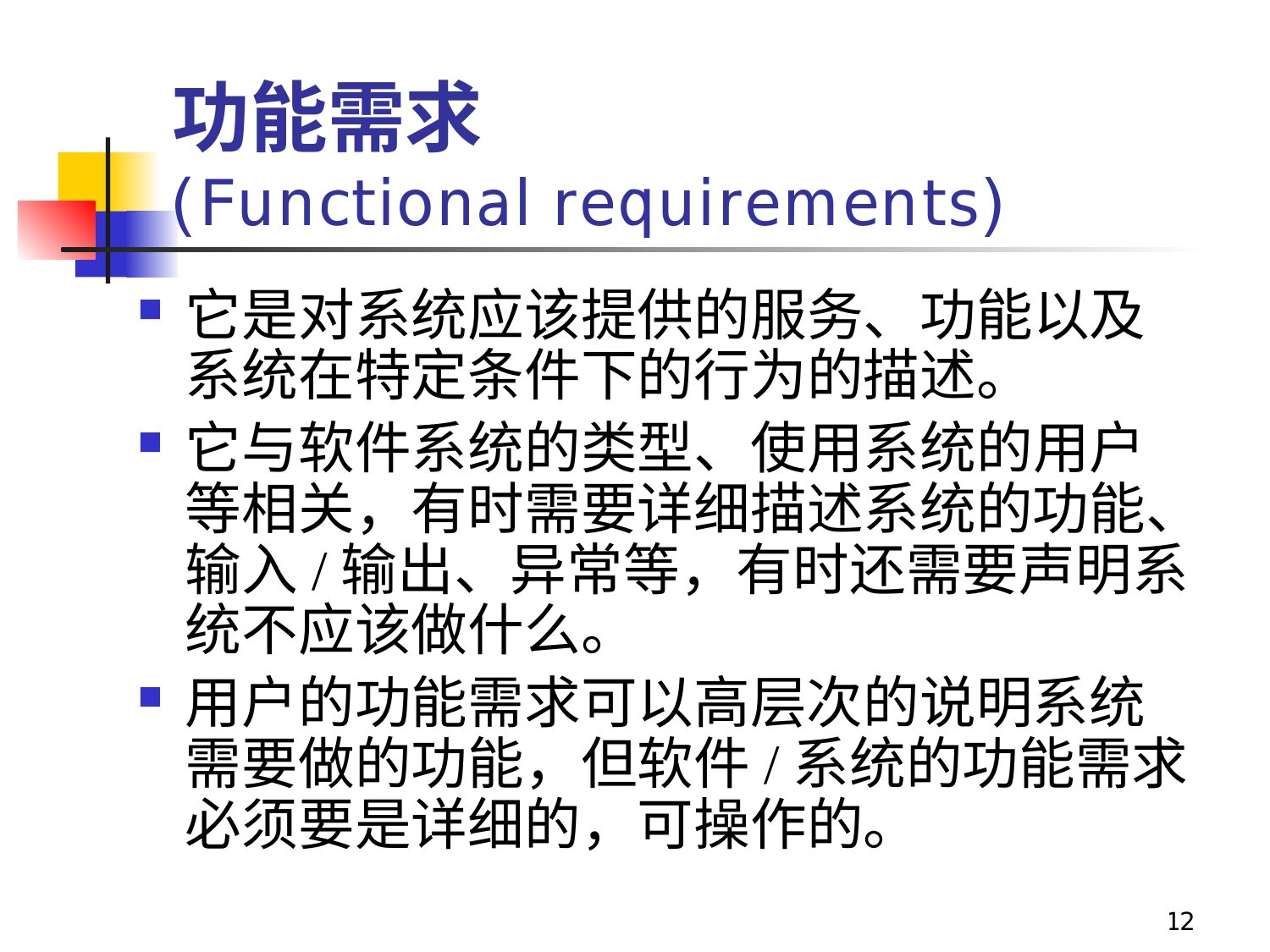

# 功能需求 (Functional requirements)
它是对系统应该提供的服务、功能以及系统在特定条件下的行为的描述。
它与软件系统的类型、使用系统的用户等相关，有时需要详细描述系统的功能、输入/输出、异常等，有时还需要声明系统不应该做什么。
用户的功能需求可以高层次的说明系统需要做的功能，但软件/系统的功能需求必须要是详细的，可操作的。

12